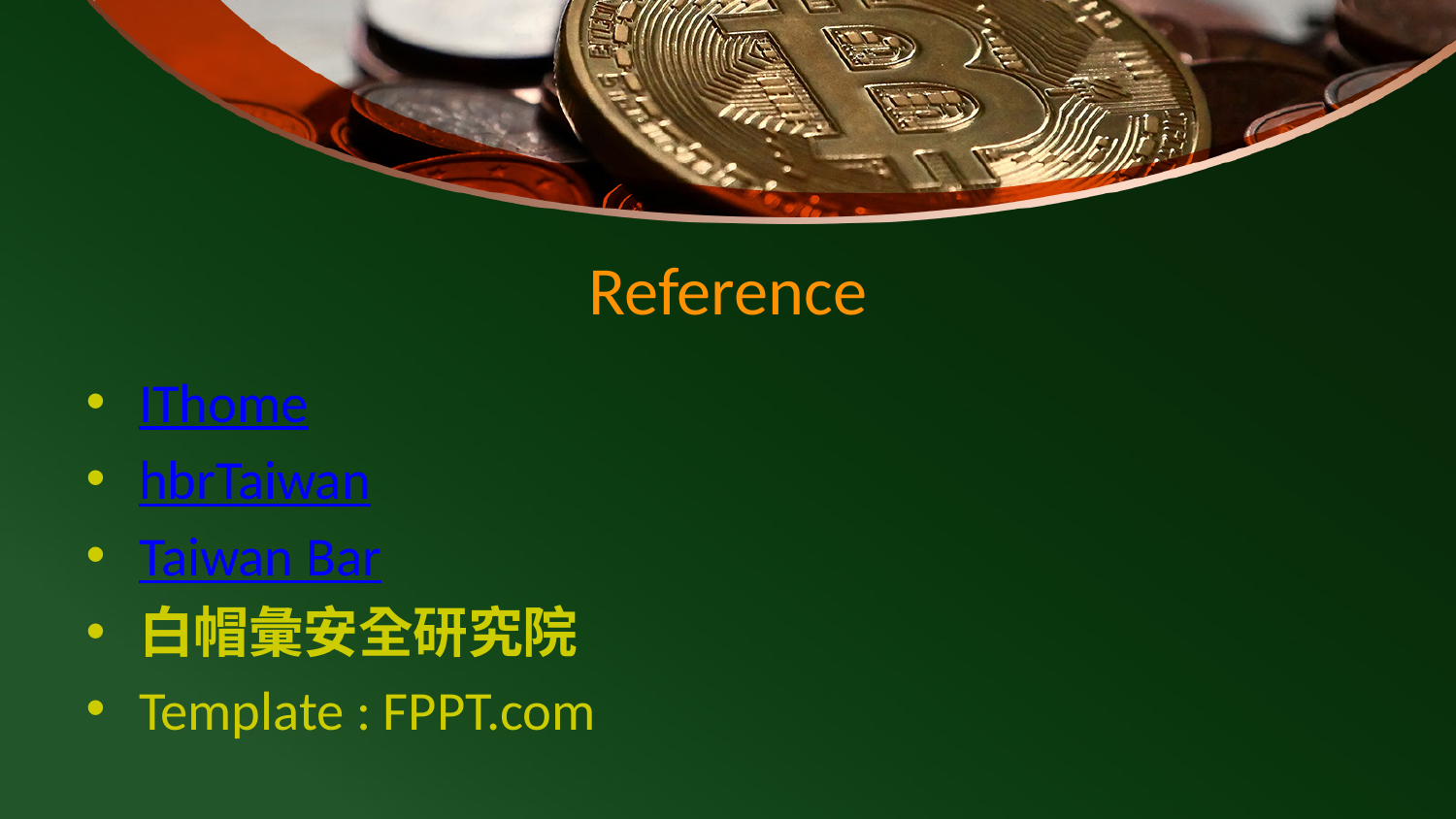

# Reference
IThome
hbrTaiwan
Taiwan Bar
白帽彙安全研究院
Template : FPPT.com